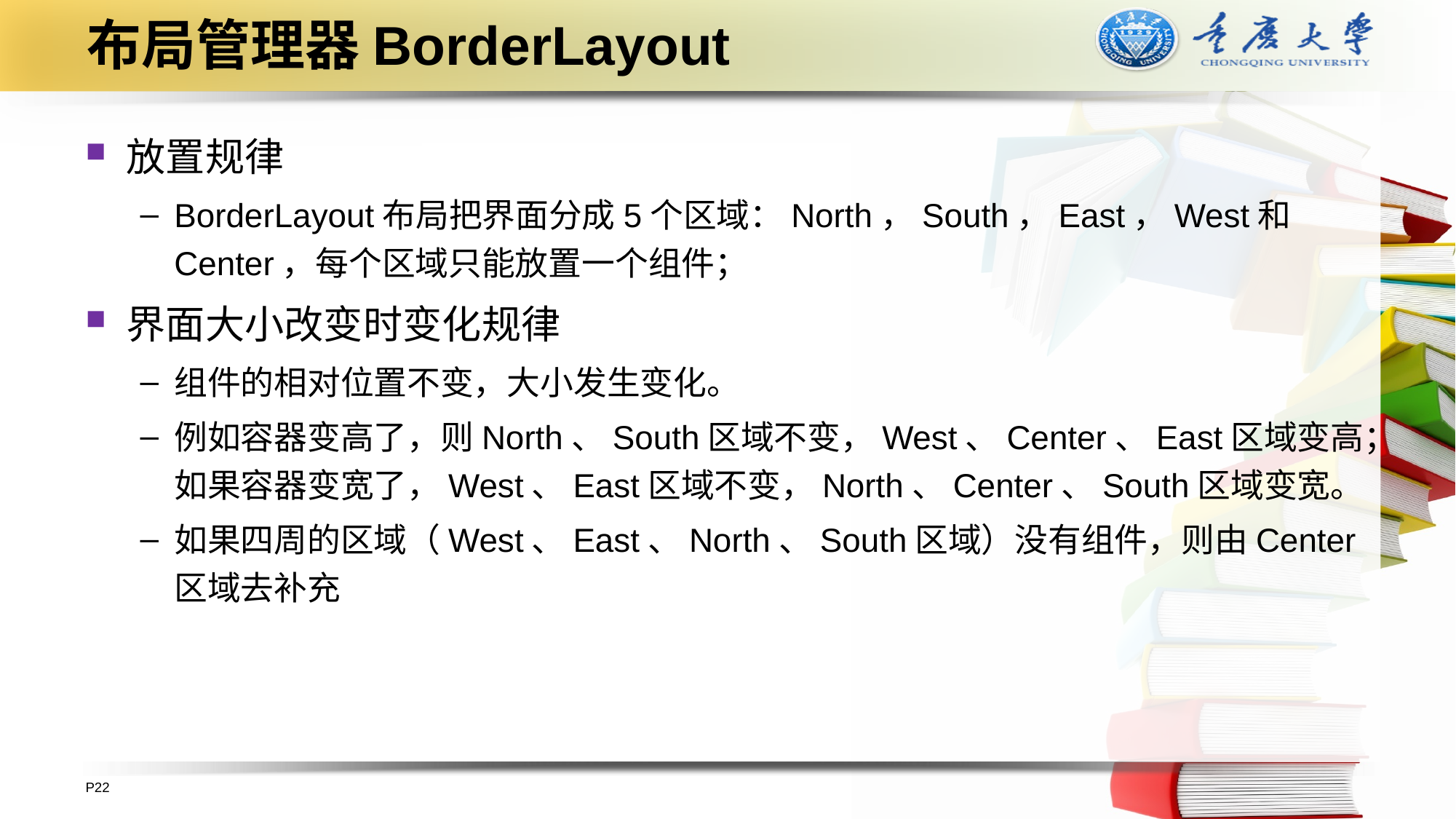

# 布局管理器BorderLayout
放置规律
BorderLayout布局把界面分成5个区域：North，South，East，West和Center，每个区域只能放置一个组件；
界面大小改变时变化规律
组件的相对位置不变，大小发生变化。
例如容器变高了，则North、South区域不变，West、Center、East区域变高；如果容器变宽了，West、East区域不变，North、Center、South区域变宽。
如果四周的区域（West、East、North、South区域）没有组件，则由Center区域去补充
P22